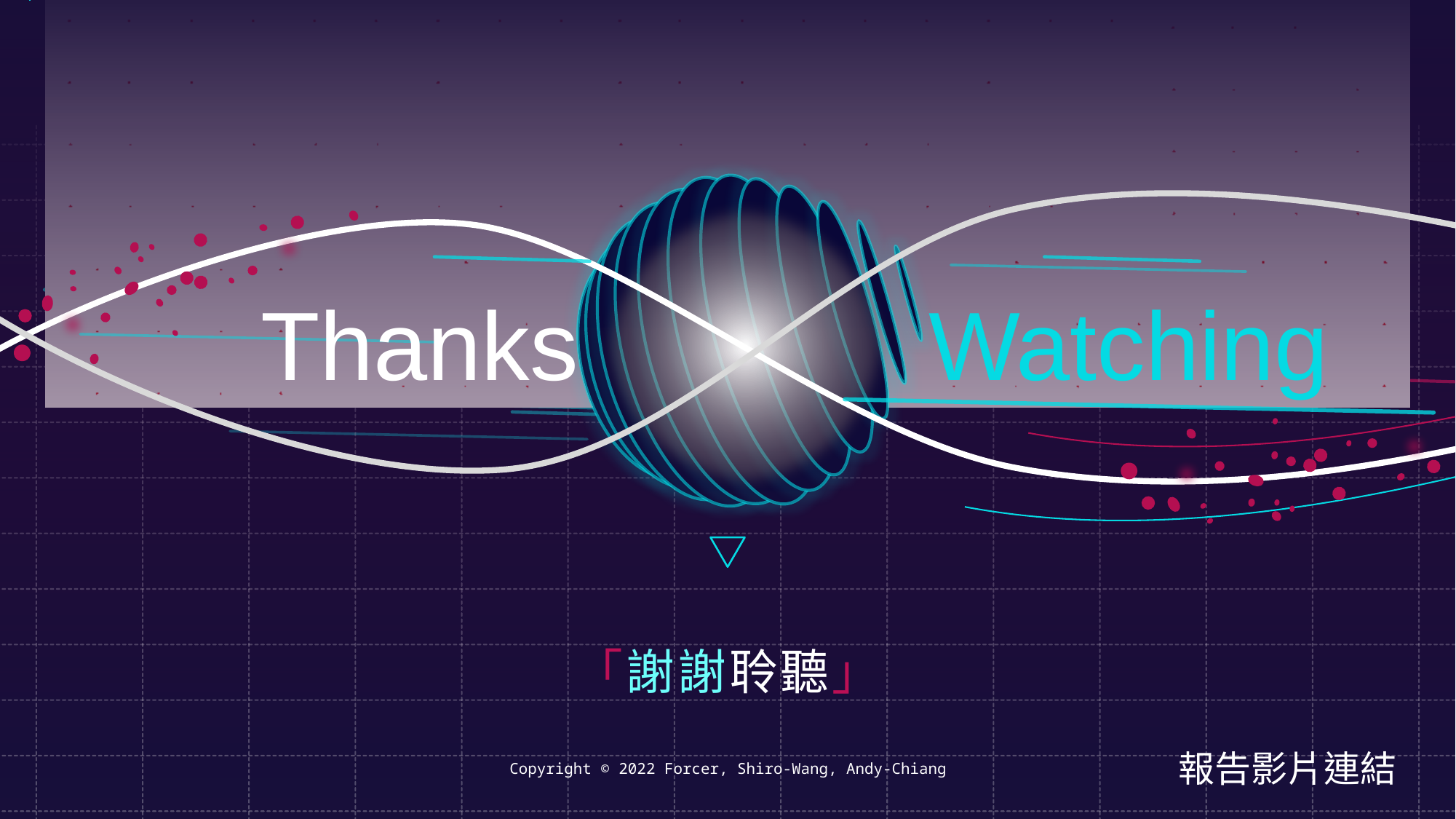

前端介面
INTERFACE
實際Demo
SHOWTIME

Thanks             Watching

「謝謝聆聽」
報告影片連結
Copyright © 2022 Forcer, Shiro-Wang, Andy-Chiang